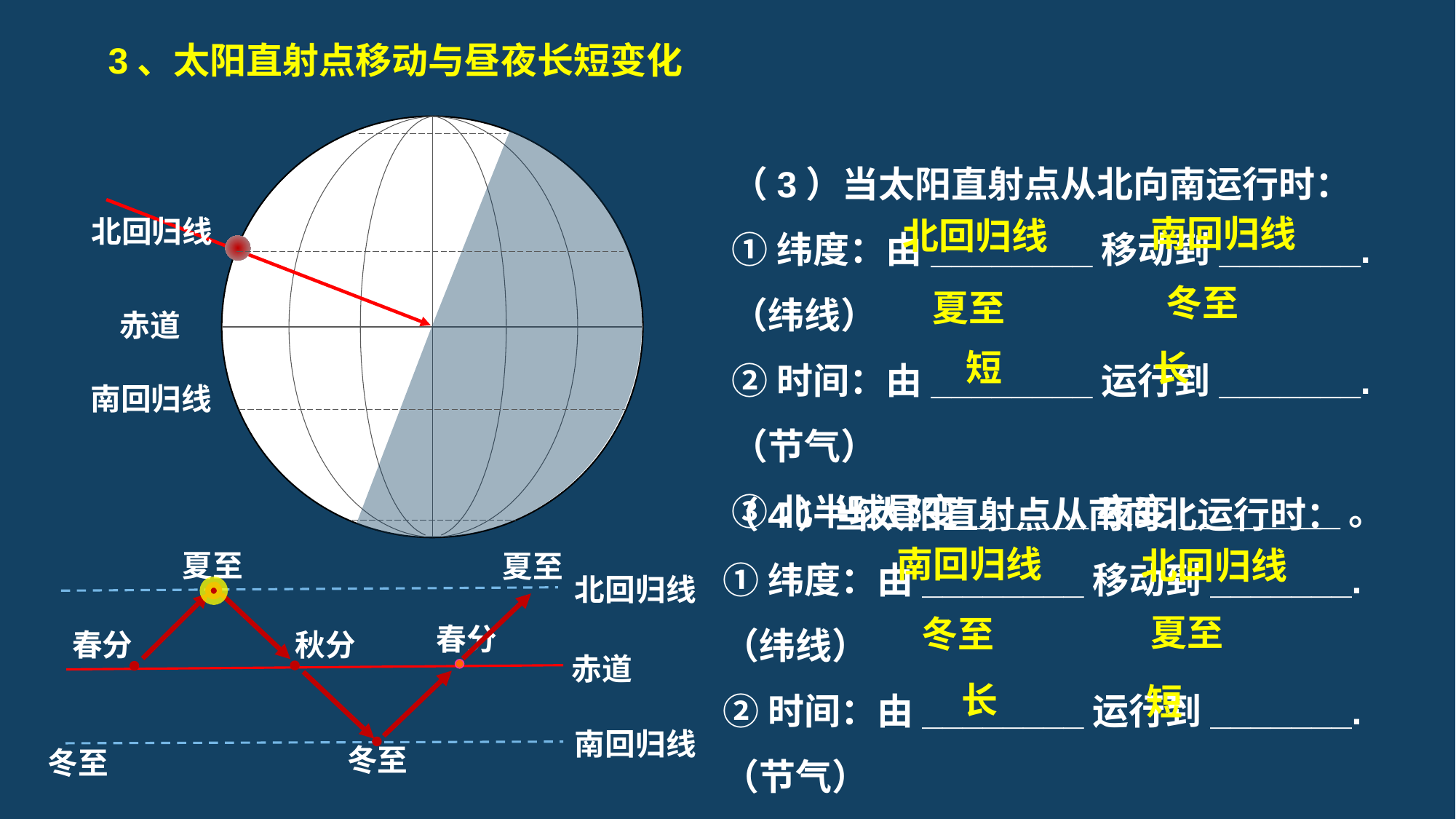

3、太阳直射点移动与昼夜长短变化

（3）当太阳直射点从北向南运行时：
①纬度：由________移动到_______.（纬线）
②时间：由________运行到_______.（节气）
③北半球昼变______夜变________。
南回归线
北回归线
冬至
夏至
短
长
北回归线
赤道
南回归线
（4）当太阳直射点从南向北运行时：
①纬度：由________移动到_______.（纬线）
②时间：由________运行到_______.（节气）
③北半球昼变______夜变________。
南回归线
北回归线
夏至
冬至
长
短
夏至
夏至
北回归线

春分
春分
秋分
赤道

南回归线
冬至

冬至

北回归线